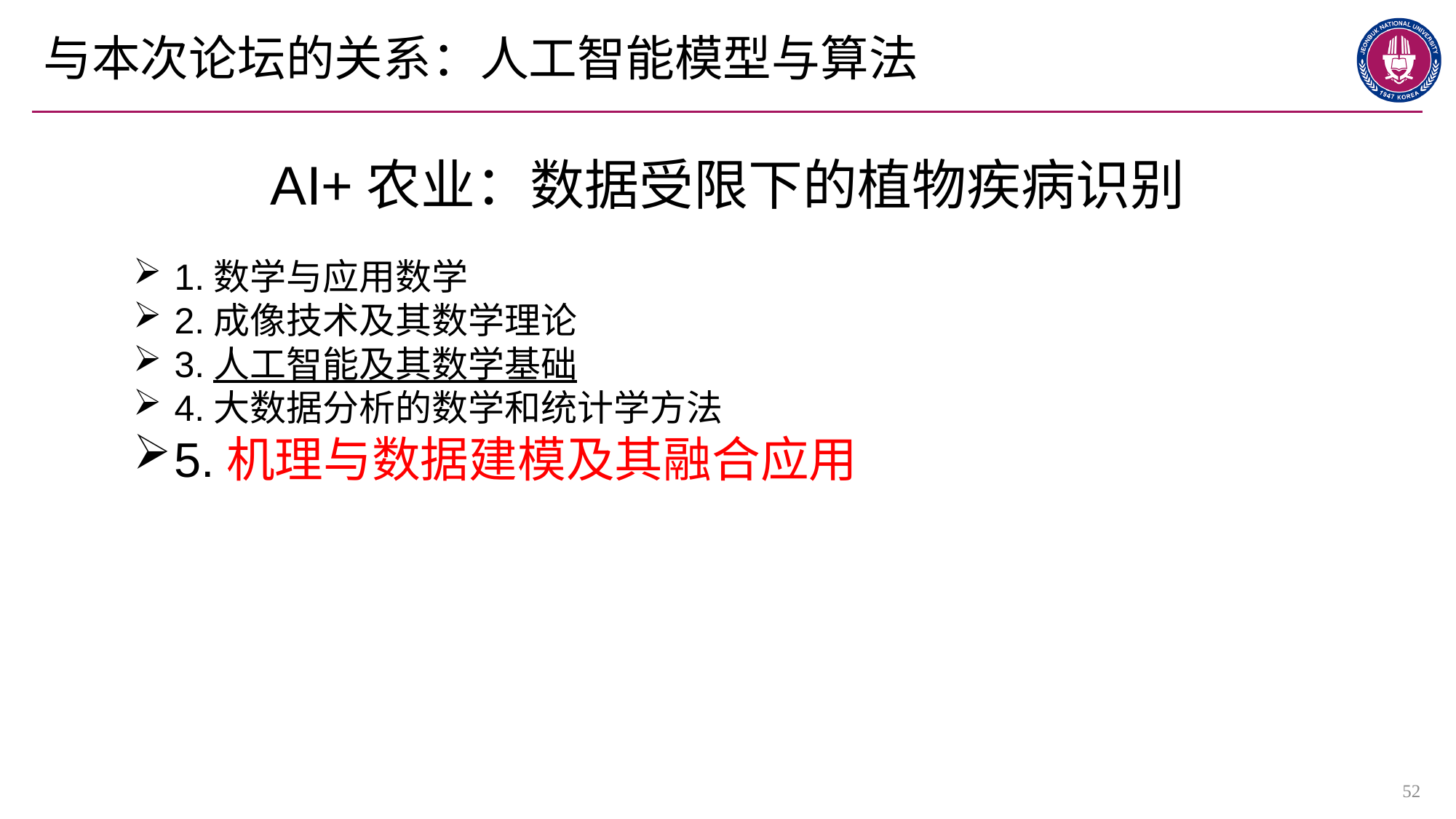

# 与本次论坛的关系：人工智能模型与算法
AI+农业：数据受限下的植物疾病识别
1.数学与应用数学
2.成像技术及其数学理论
3.人工智能及其数学基础
4.大数据分析的数学和统计学方法
5.机理与数据建模及其融合应用
52